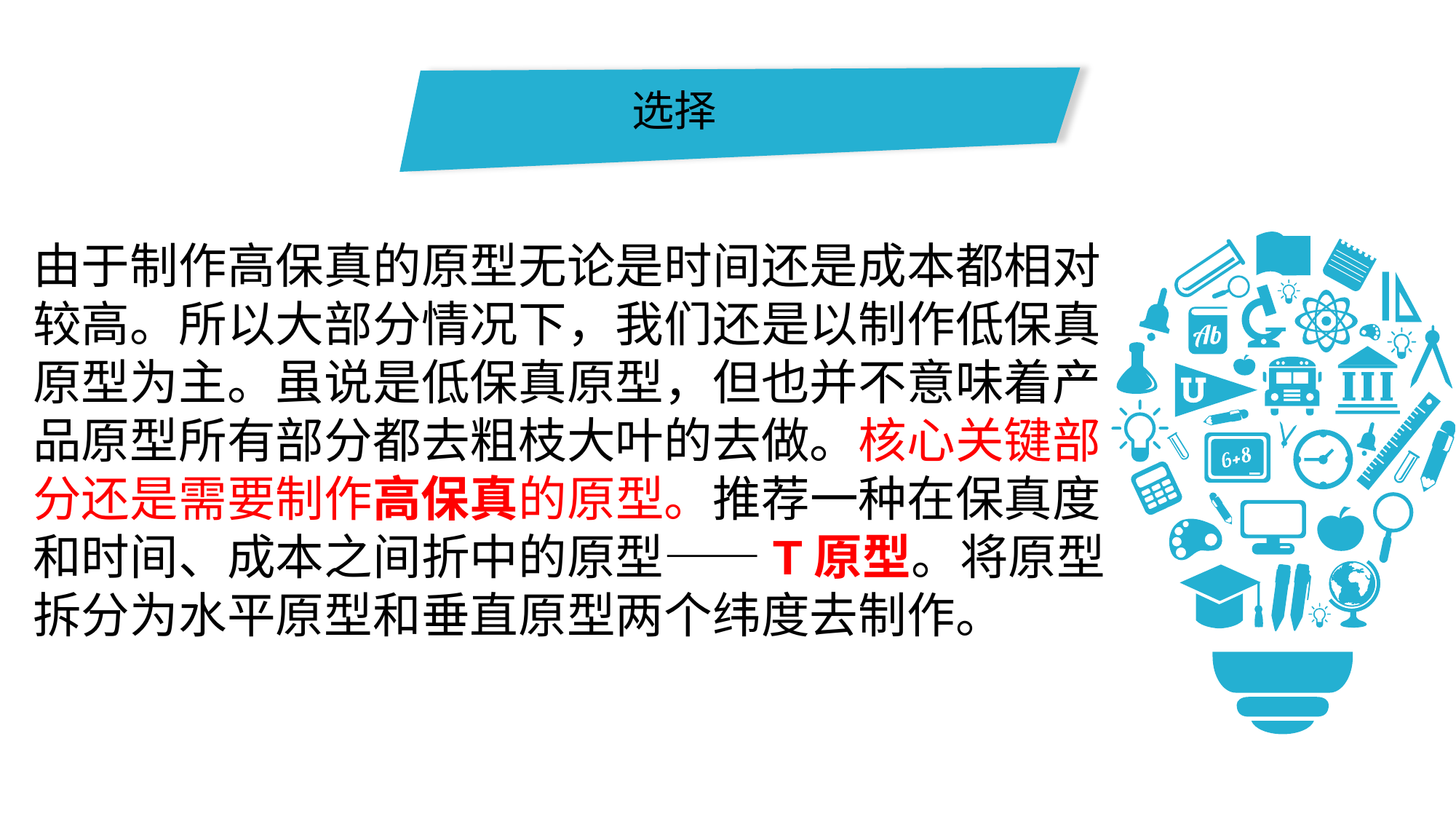

选择

由于制作高保真的原型无论是时间还是成本都相对较高。所以大部分情况下，我们还是以制作低保真原型为主。虽说是低保真原型，但也并不意味着产品原型所有部分都去粗枝大叶的去做。核心关键部分还是需要制作高保真的原型。推荐一种在保真度和时间、成本之间折中的原型——T原型。将原型拆分为水平原型和垂直原型两个纬度去制作。